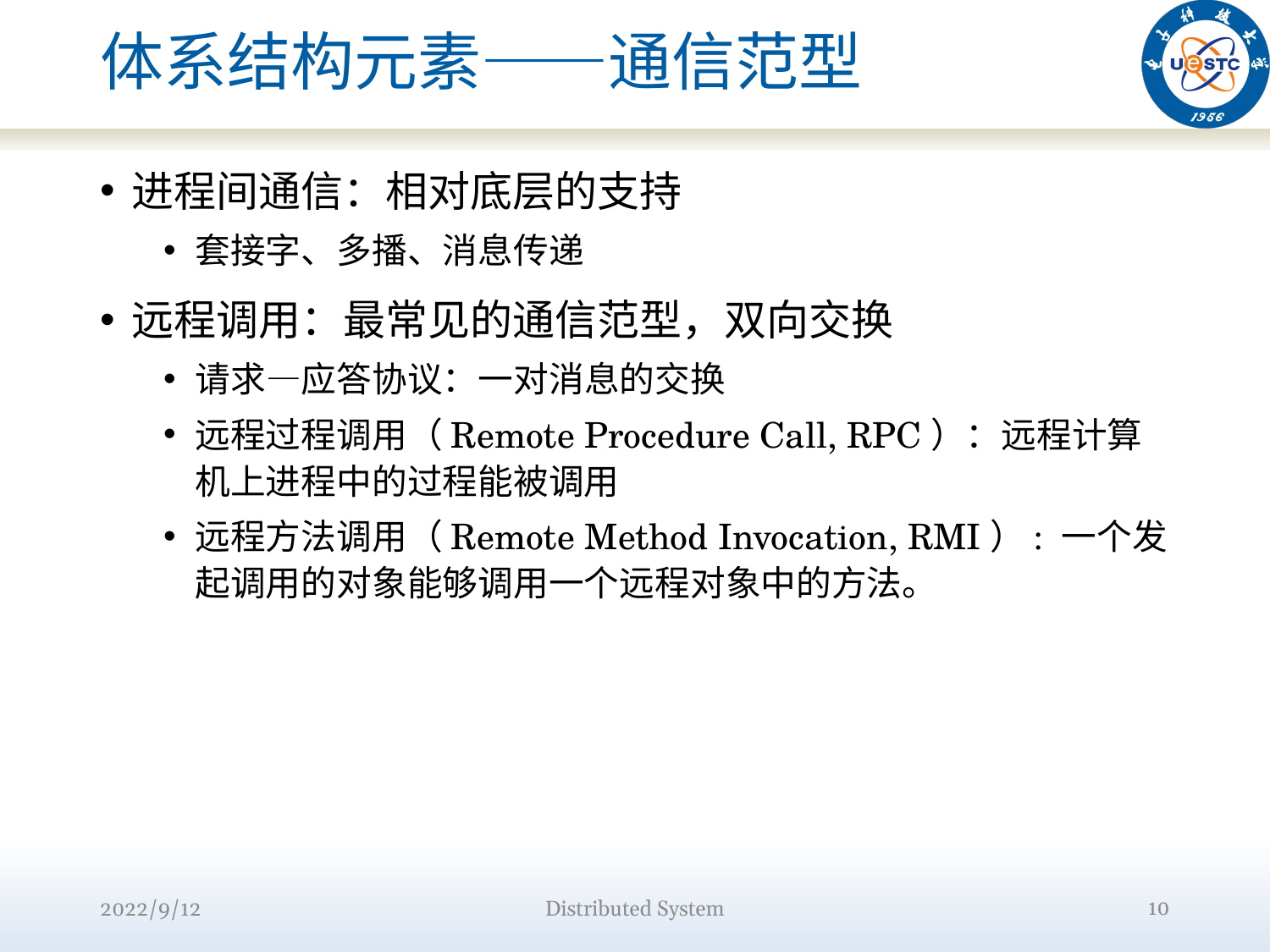

# 体系结构元素——通信范型
进程间通信：相对底层的支持
套接字、多播、消息传递
远程调用：最常见的通信范型，双向交换
请求—应答协议：一对消息的交换
远程过程调用（Remote Procedure Call, RPC）：远程计算机上进程中的过程能被调用
远程方法调用（Remote Method Invocation, RMI）: 一个发起调用的对象能够调用一个远程对象中的方法。

2022/9/12
Distributed System
10